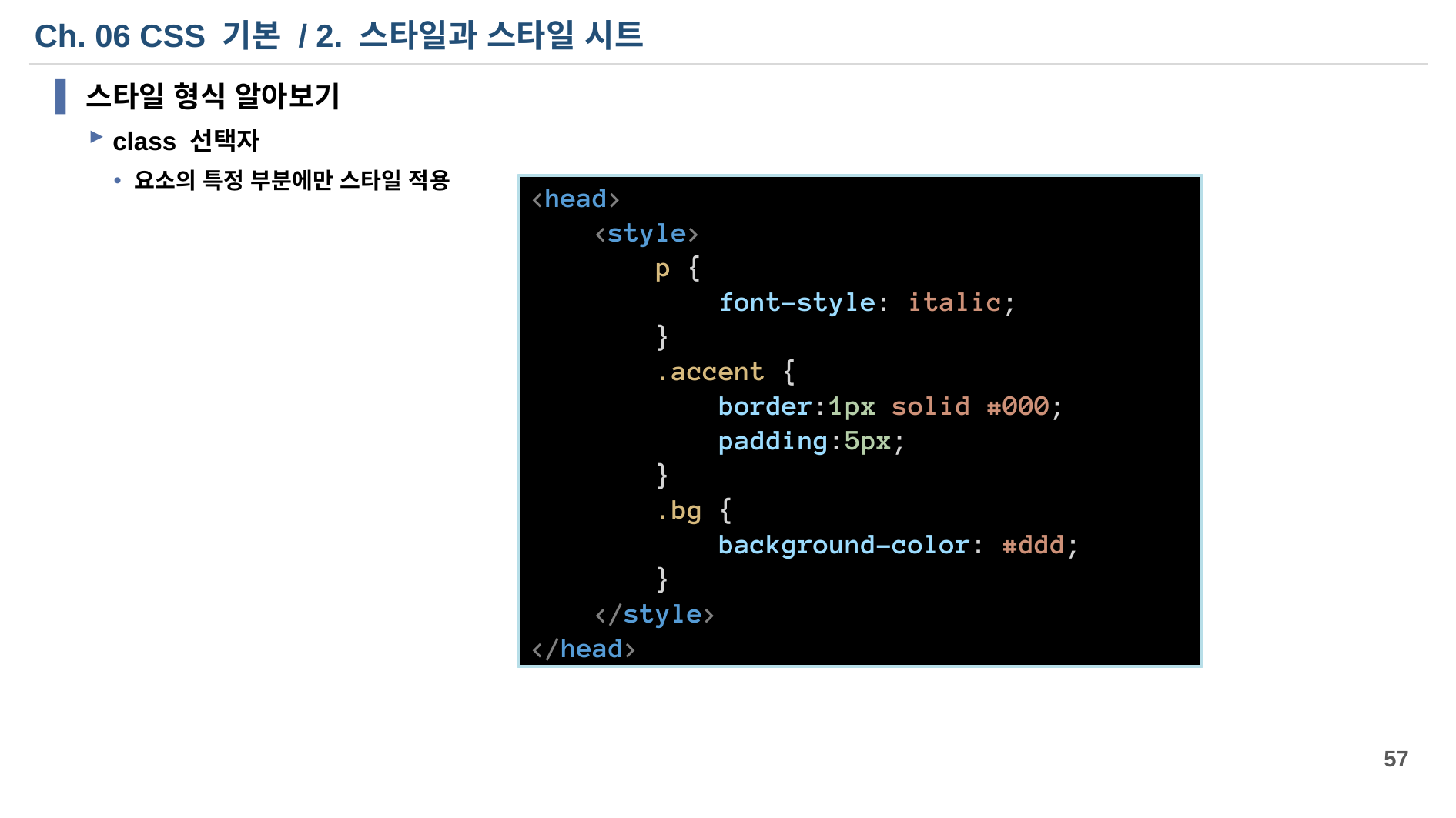

# Ch. 06 CSS 기본 / 2. 스타일과 스타일 시트
스타일 형식 알아보기
class 선택자
요소의 특정 부분에만 스타일 적용

파일 이름 : HTML CSS/CSS/css_2.html

<head>
    <style>
        p {
            font-style: italic;
        }
        .accent {
            border:1px solid #000;
            padding:5px;
        }
        .bg {
            background-color: #ddd;
        }
    </style>
</head>
57